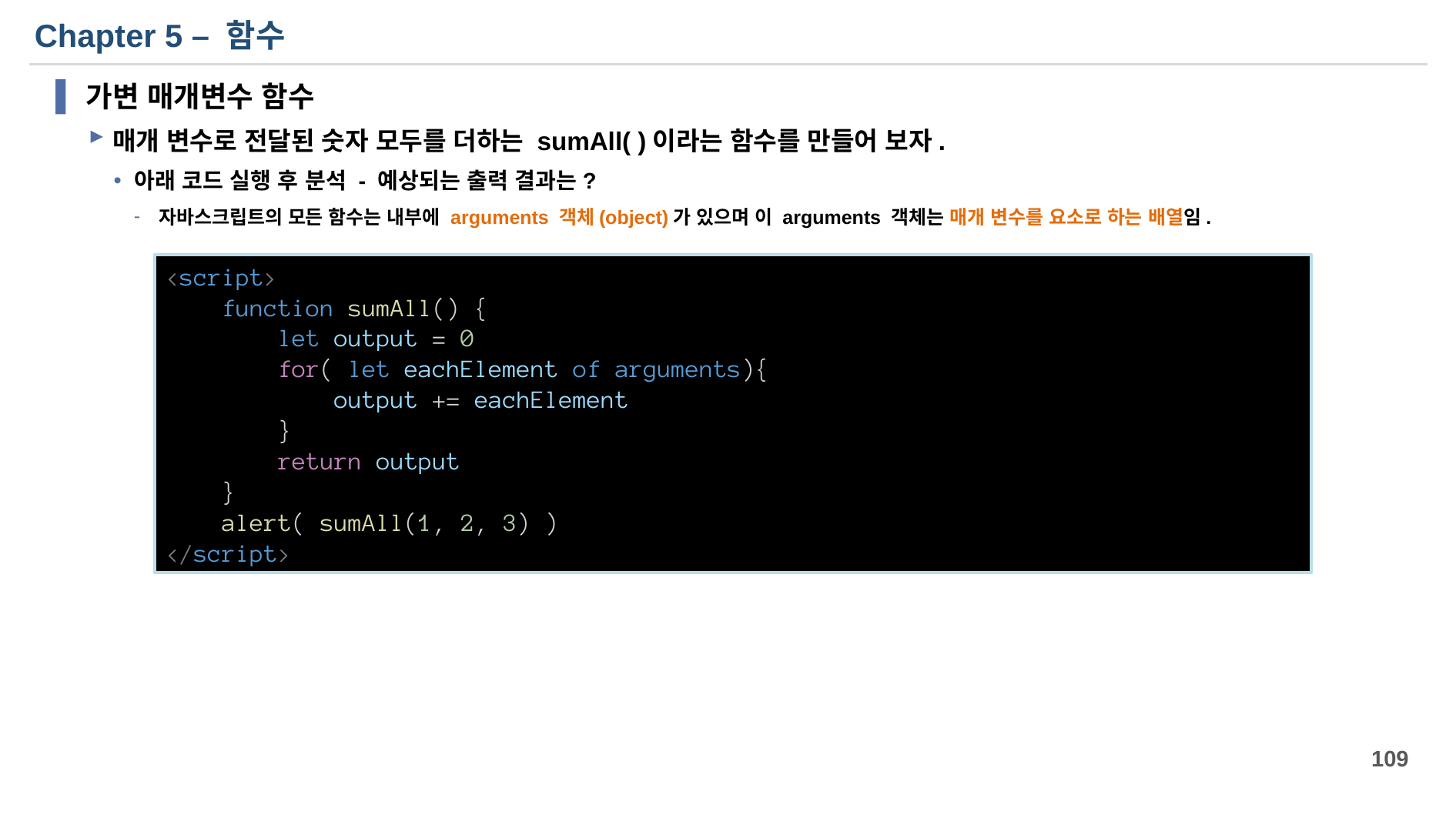

# Chapter 5 – 함수
가변 매개변수 함수
매개 변수로 전달된 숫자 모두를 더하는 sumAll( )이라는 함수를 만들어 보자.
아래 코드 실행 후 분석 - 예상되는 출력 결과는?
자바스크립트의 모든 함수는 내부에 arguments 객체(object)가 있으며 이 arguments 객체는 매개 변수를 요소로 하는 배열임.

<script>
    function sumAll() {
        let output = 0
        for( let eachElement of arguments){
            output += eachElement
        }
        return output
    }
    alert( sumAll(1, 2, 3) )
</script>
109